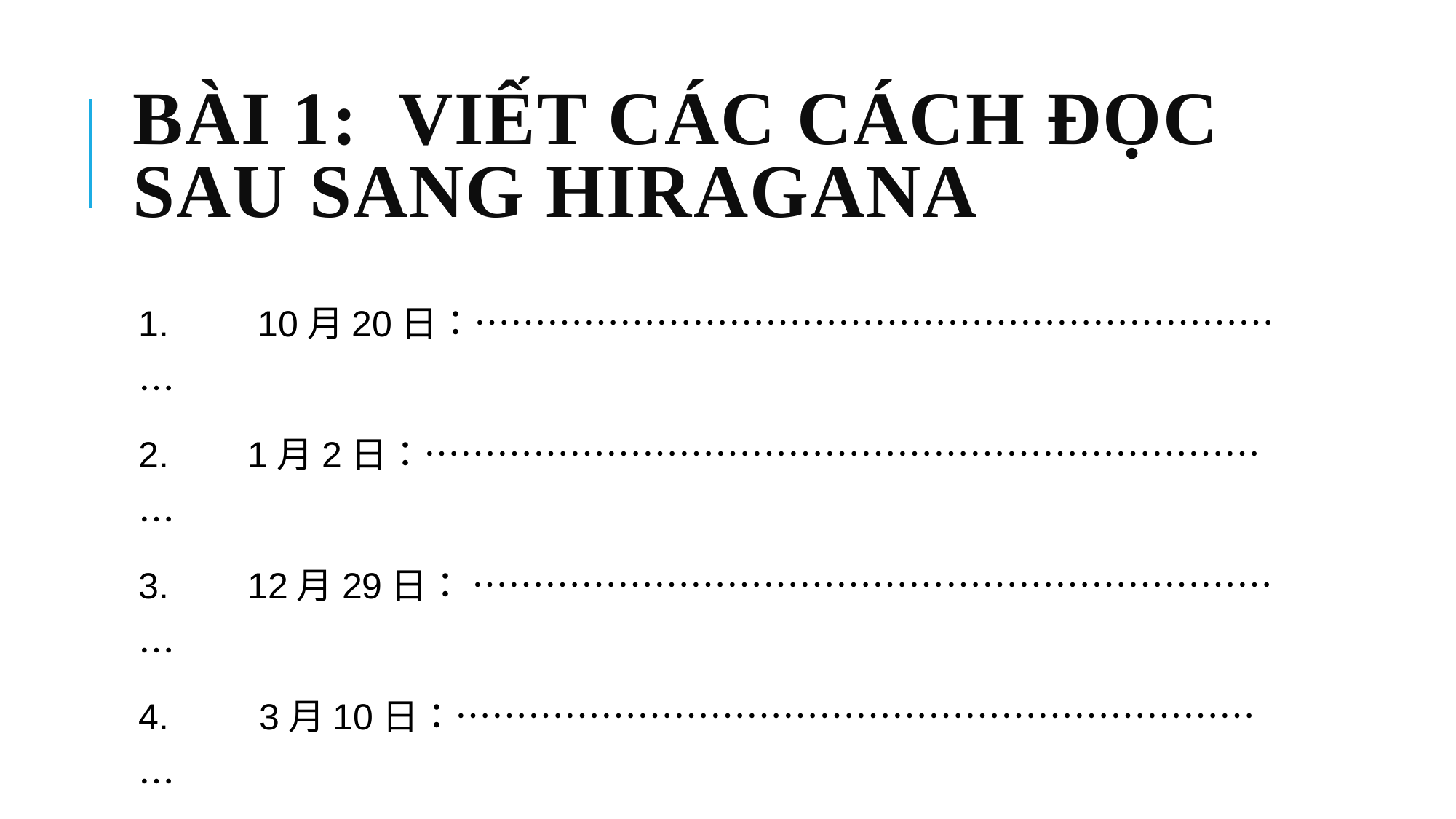

# Bài 1:  Viết các cách đọc sau sang Hiragana
1.	 10月20日：……………………………………………………………
2.	1月2日：………………………………………………………………
3.	12月29日： ……………………………………………………………
4.　　3月10日：……………………………………………………………
5.　　4月18日：……………………………………………………………
6.　　7月7日：……………………………………………………………
7.　　9月1日：……………………………………………………………